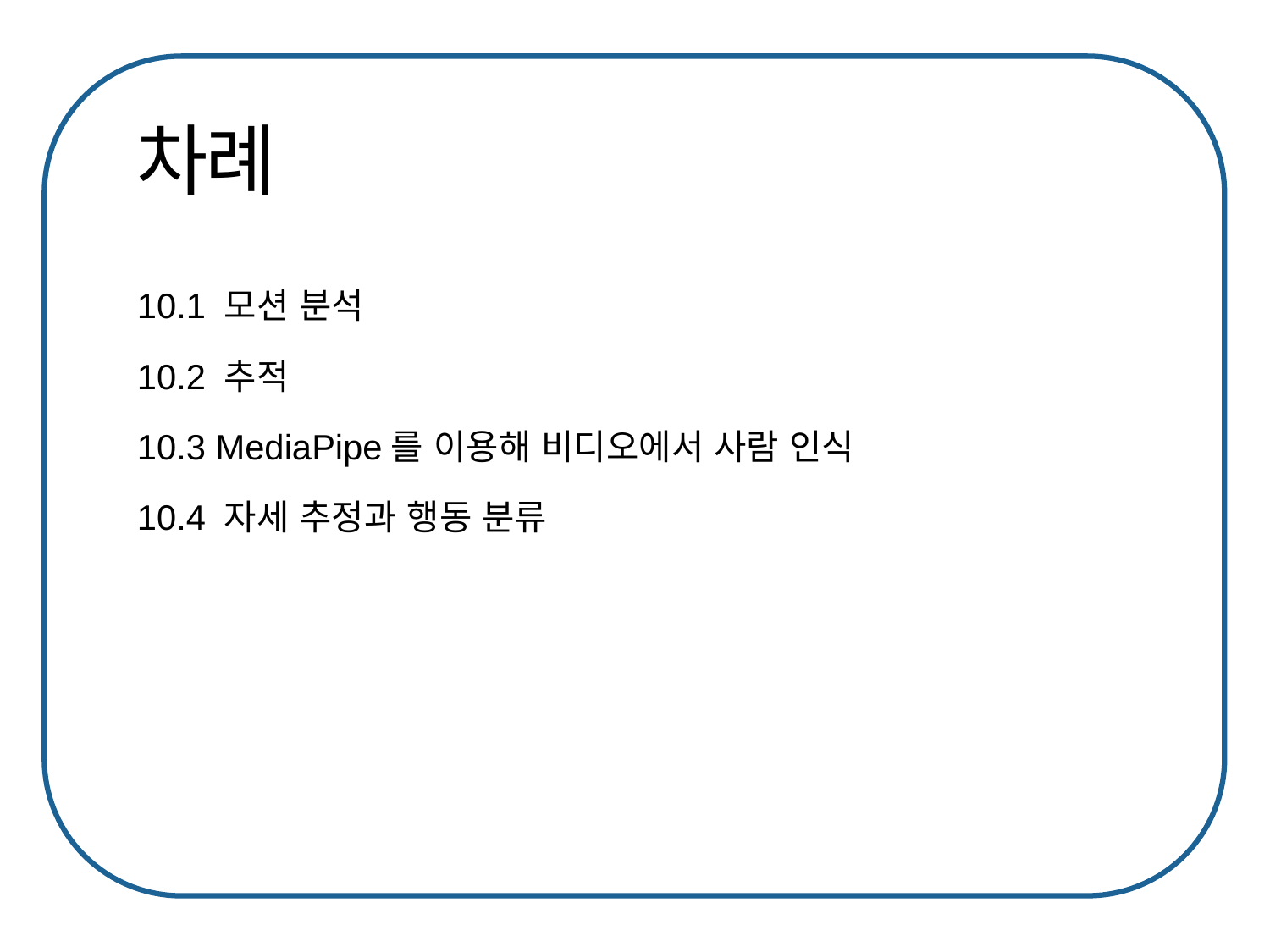

10.1 모션 분석
10.2 추적
10.3 MediaPipe를 이용해 비디오에서 사람 인식
10.4 자세 추정과 행동 분류